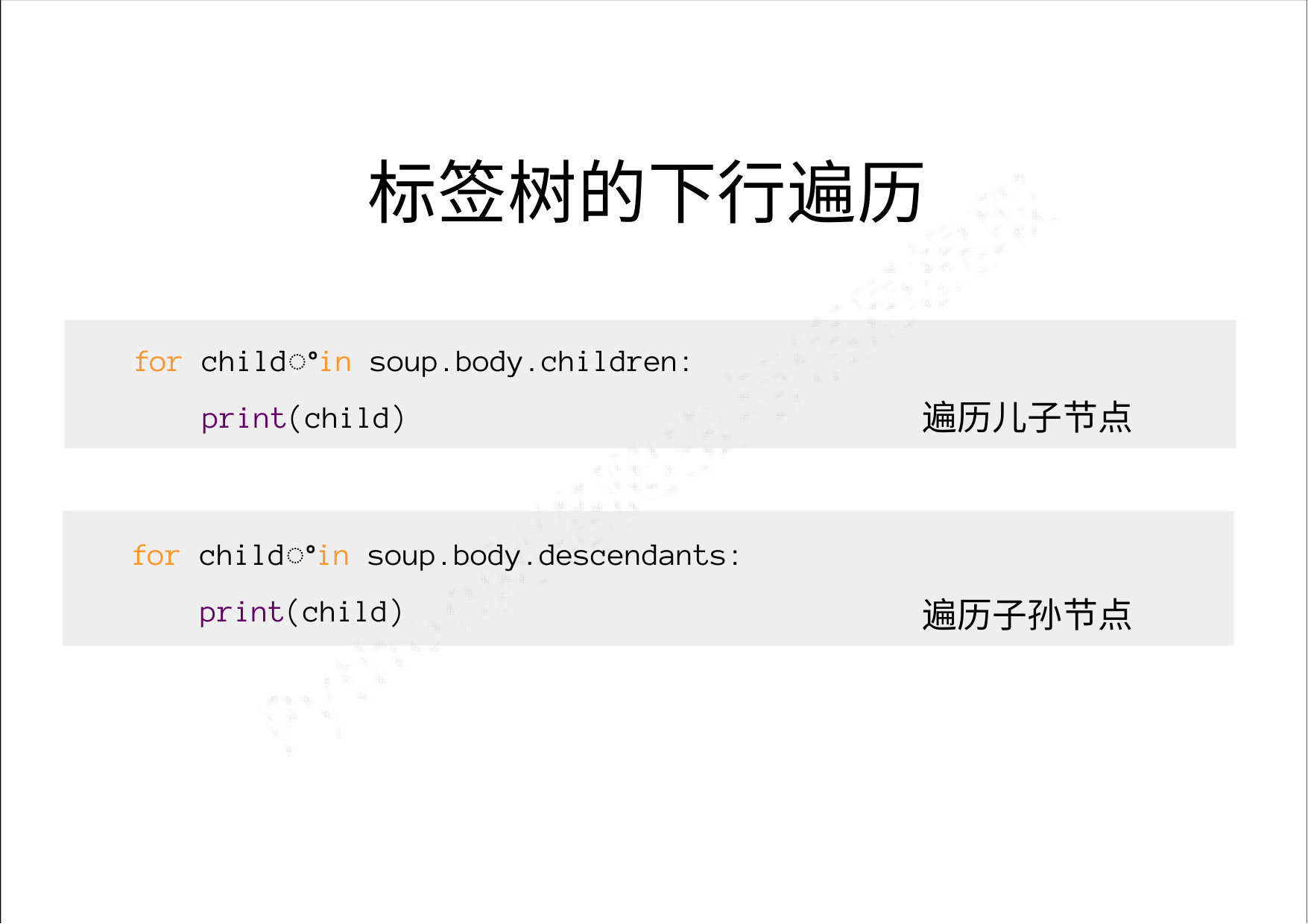

标签树的下行遍历
for childꢀin soup.body.children:
遍历儿子节点
遍历子孙节点
print(child)
for childꢀin soup.body.descendants:
print(child)